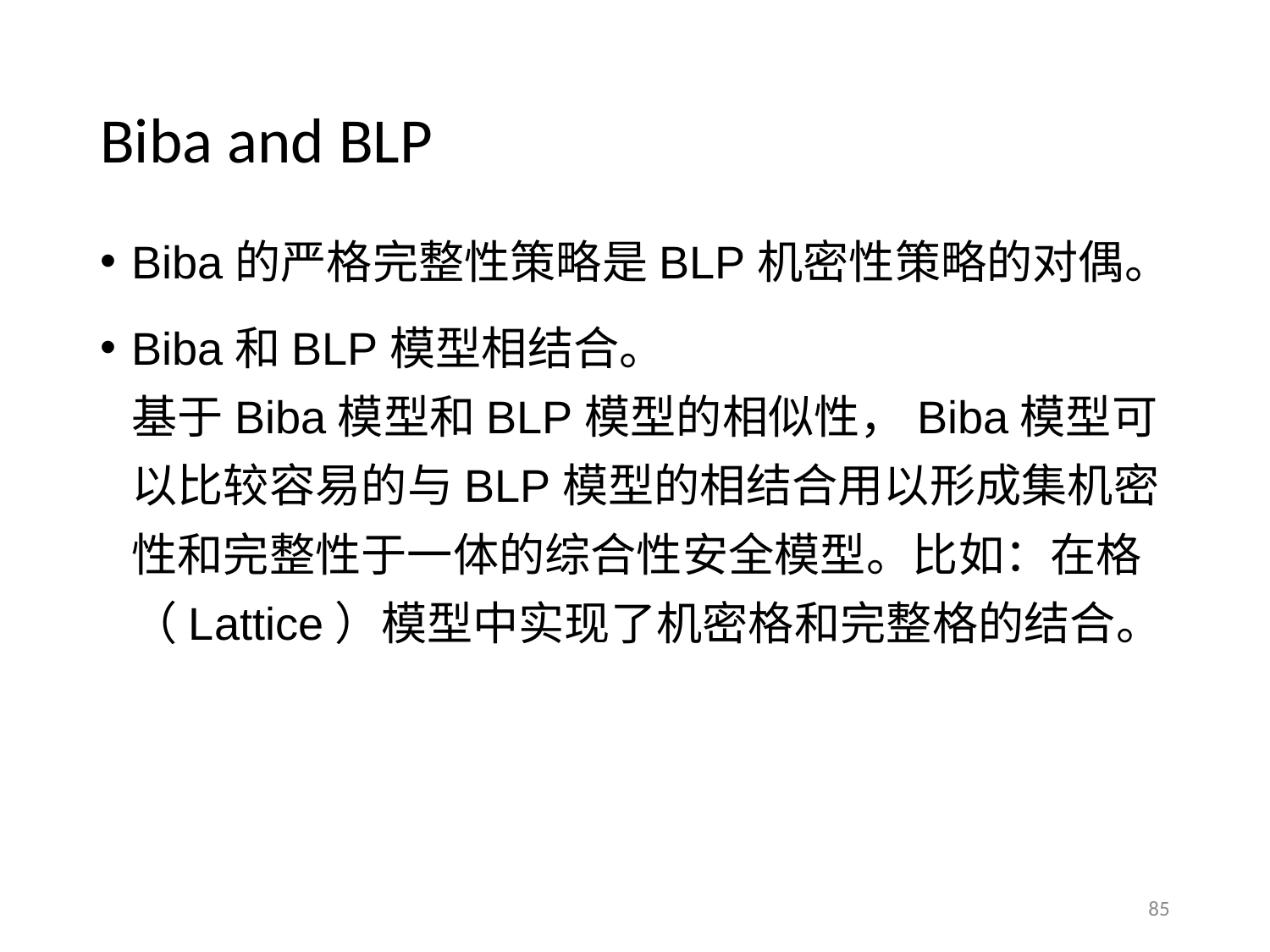

# Biba and BLP
Biba的严格完整性策略是BLP机密性策略的对偶。
Biba和BLP模型相结合。
基于Biba模型和BLP模型的相似性，Biba模型可以比较容易的与BLP模型的相结合用以形成集机密性和完整性于一体的综合性安全模型。比如：在格（Lattice）模型中实现了机密格和完整格的结合。
85